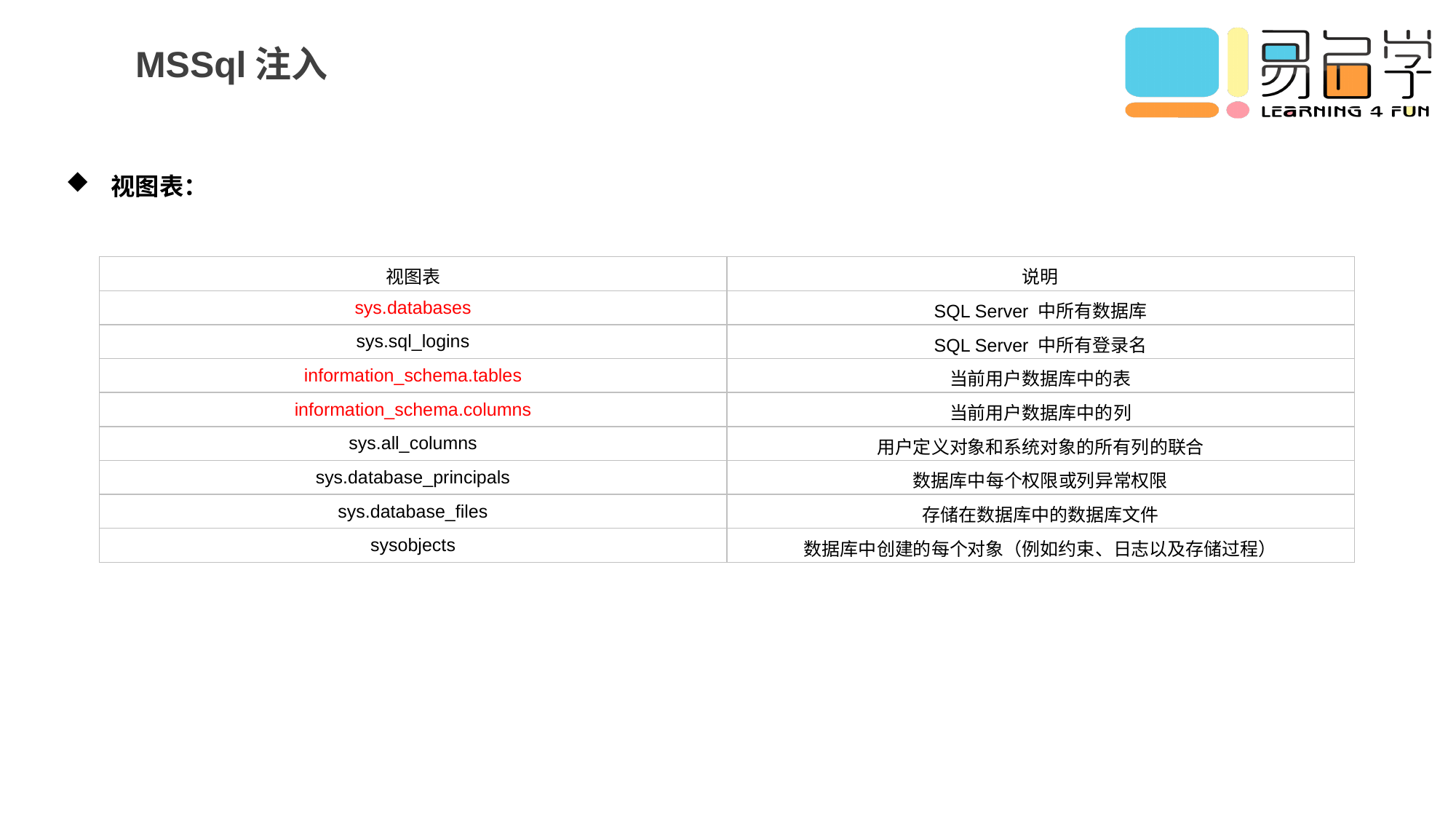

MSSql注入
视图表：
| 视图表 | 说明 |
| --- | --- |
| sys.databases | SQL Server 中所有数据库 |
| sys.sql\_logins | SQL Server 中所有登录名 |
| information\_schema.tables | 当前用户数据库中的表 |
| information\_schema.columns | 当前用户数据库中的列 |
| sys.all\_columns | 用户定义对象和系统对象的所有列的联合 |
| sys.database\_principals | 数据库中每个权限或列异常权限 |
| sys.database\_files | 存储在数据库中的数据库文件 |
| sysobjects | 数据库中创建的每个对象（例如约束、日志以及存储过程） |